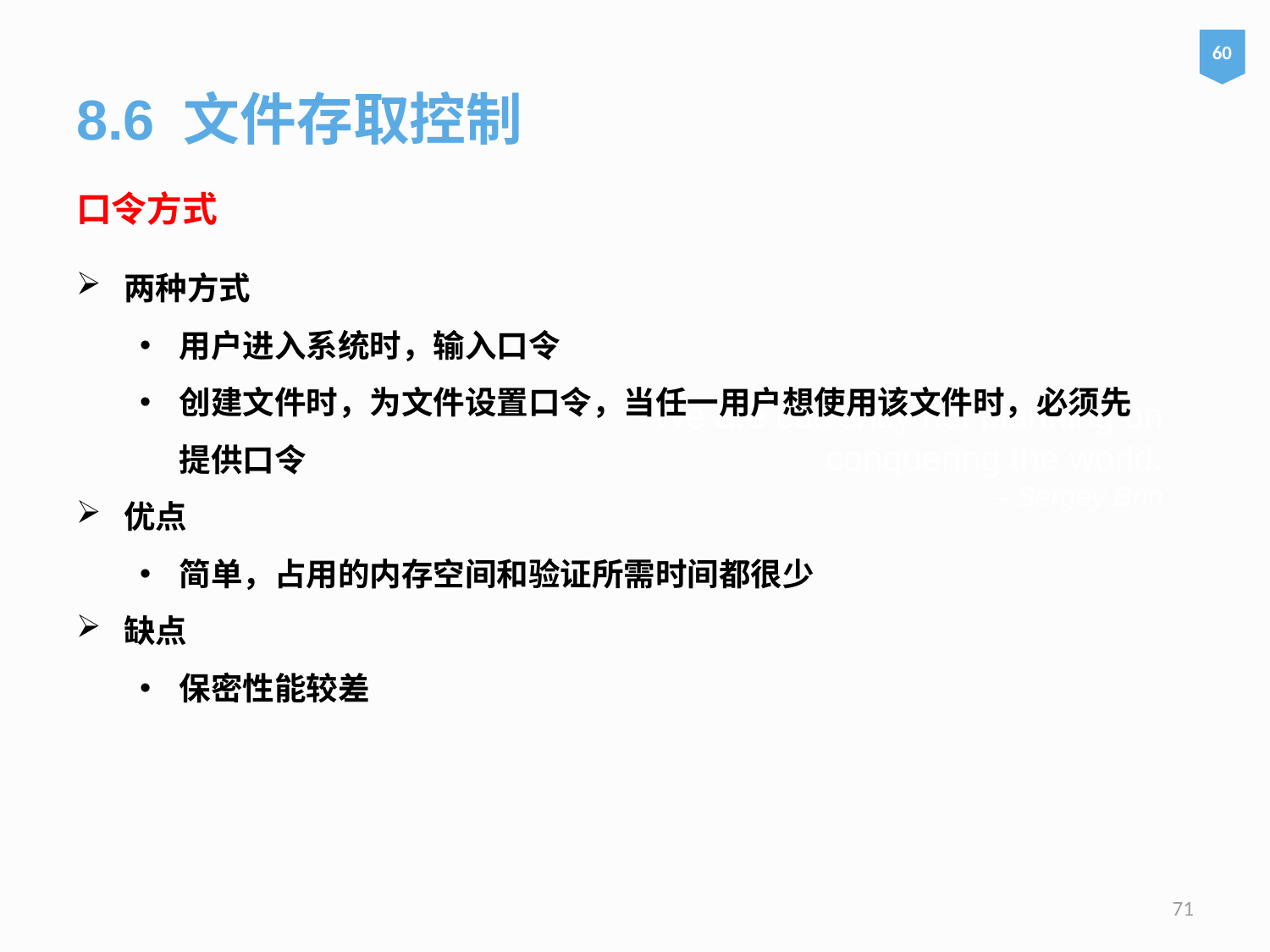

60
8.6 文件存取控制
口令方式

两种方式
用户进入系统时，输入口令
创建文件时，为文件设置口令，当任一用户想使用该文件时，必须先提供口令
优点
简单，占用的内存空间和验证所需时间都很少
缺点
保密性能较差
# We are currently not planning on conquering the world. – Sergey Brin
71